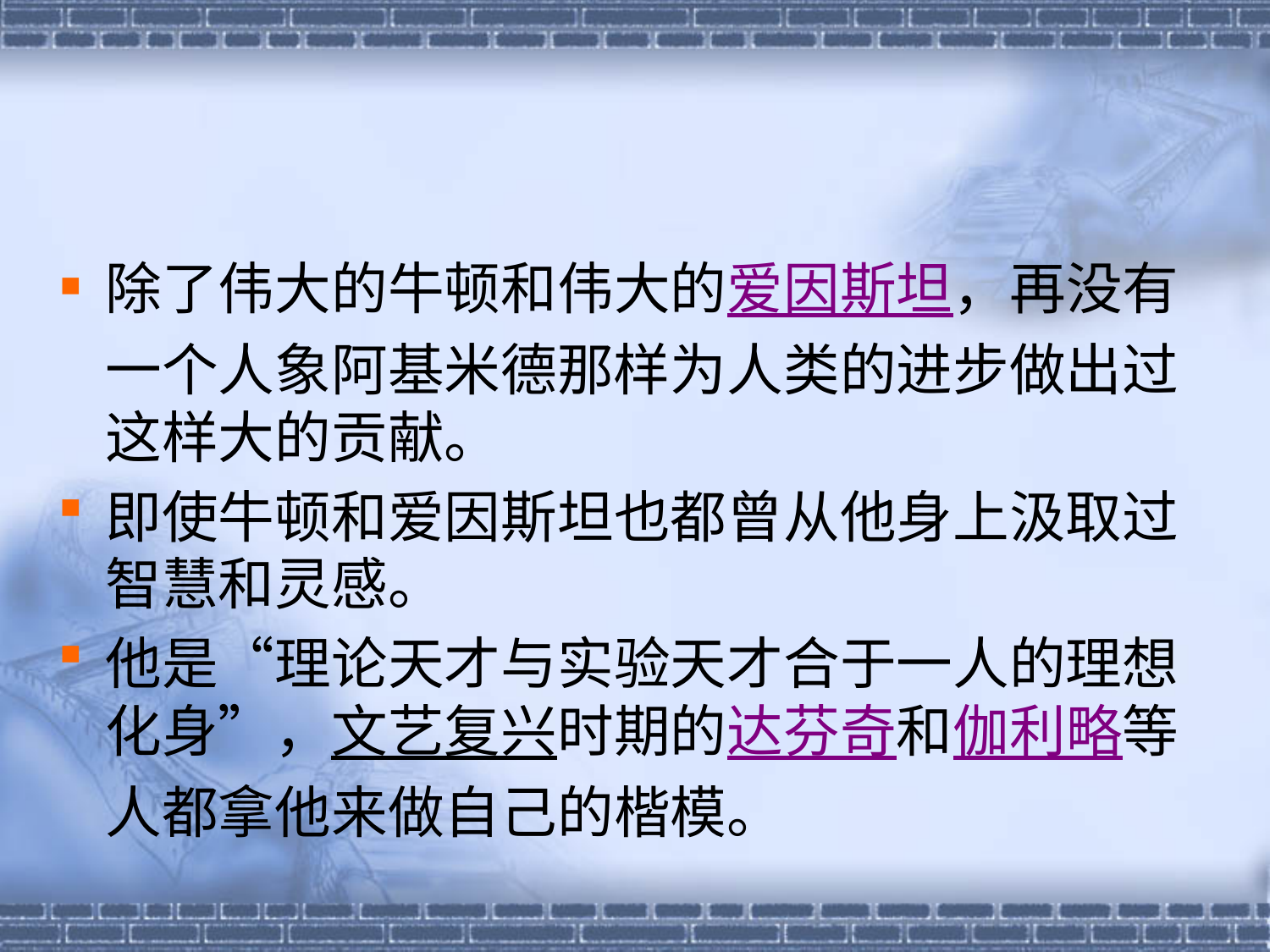

除了伟大的牛顿和伟大的爱因斯坦，再没有一个人象阿基米德那样为人类的进步做出过这样大的贡献。
即使牛顿和爱因斯坦也都曾从他身上汲取过智慧和灵感。
他是“理论天才与实验天才合于一人的理想化身”，文艺复兴时期的达芬奇和伽利略等人都拿他来做自己的楷模。